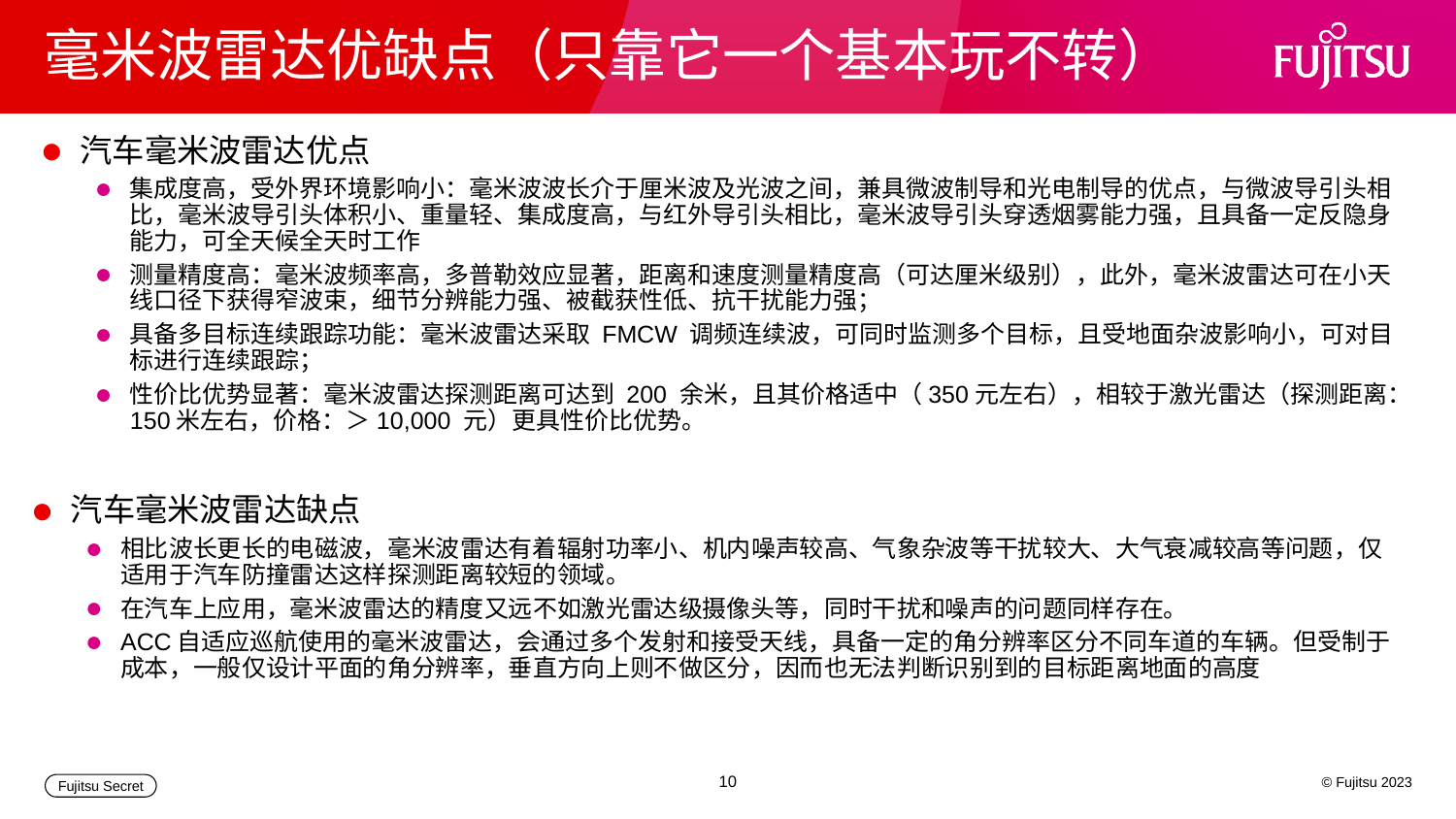

# 毫米波雷达优缺点（只靠它一个基本玩不转）
汽车毫米波雷达优点
集成度高，受外界环境影响小：毫米波波长介于厘米波及光波之间，兼具微波制导和光电制导的优点，与微波导引头相比，毫米波导引头体积小、重量轻、集成度高，与红外导引头相比，毫米波导引头穿透烟雾能力强，且具备一定反隐身能力，可全天候全天时工作
测量精度高：毫米波频率高，多普勒效应显著，距离和速度测量精度高（可达厘米级别），此外，毫米波雷达可在小天线口径下获得窄波束，细节分辨能力强、被截获性低、抗干扰能力强；
具备多目标连续跟踪功能：毫米波雷达采取 FMCW 调频连续波，可同时监测多个目标，且受地面杂波影响小，可对目标进行连续跟踪；
性价比优势显著：毫米波雷达探测距离可达到 200 余米，且其价格适中（350元左右），相较于激光雷达（探测距离：150米左右，价格：＞10,000 元）更具性价比优势。
汽车毫米波雷达缺点
相比波长更长的电磁波，毫米波雷达有着辐射功率小、机内噪声较高、气象杂波等干扰较大、大气衰减较高等问题，仅适用于汽车防撞雷达这样探测距离较短的领域。
在汽车上应用，毫米波雷达的精度又远不如激光雷达级摄像头等，同时干扰和噪声的问题同样存在。
ACC自适应巡航使用的毫米波雷达，会通过多个发射和接受天线，具备一定的角分辨率区分不同车道的车辆。但受制于成本，一般仅设计平面的角分辨率，垂直方向上则不做区分，因而也无法判断识别到的目标距离地面的高度